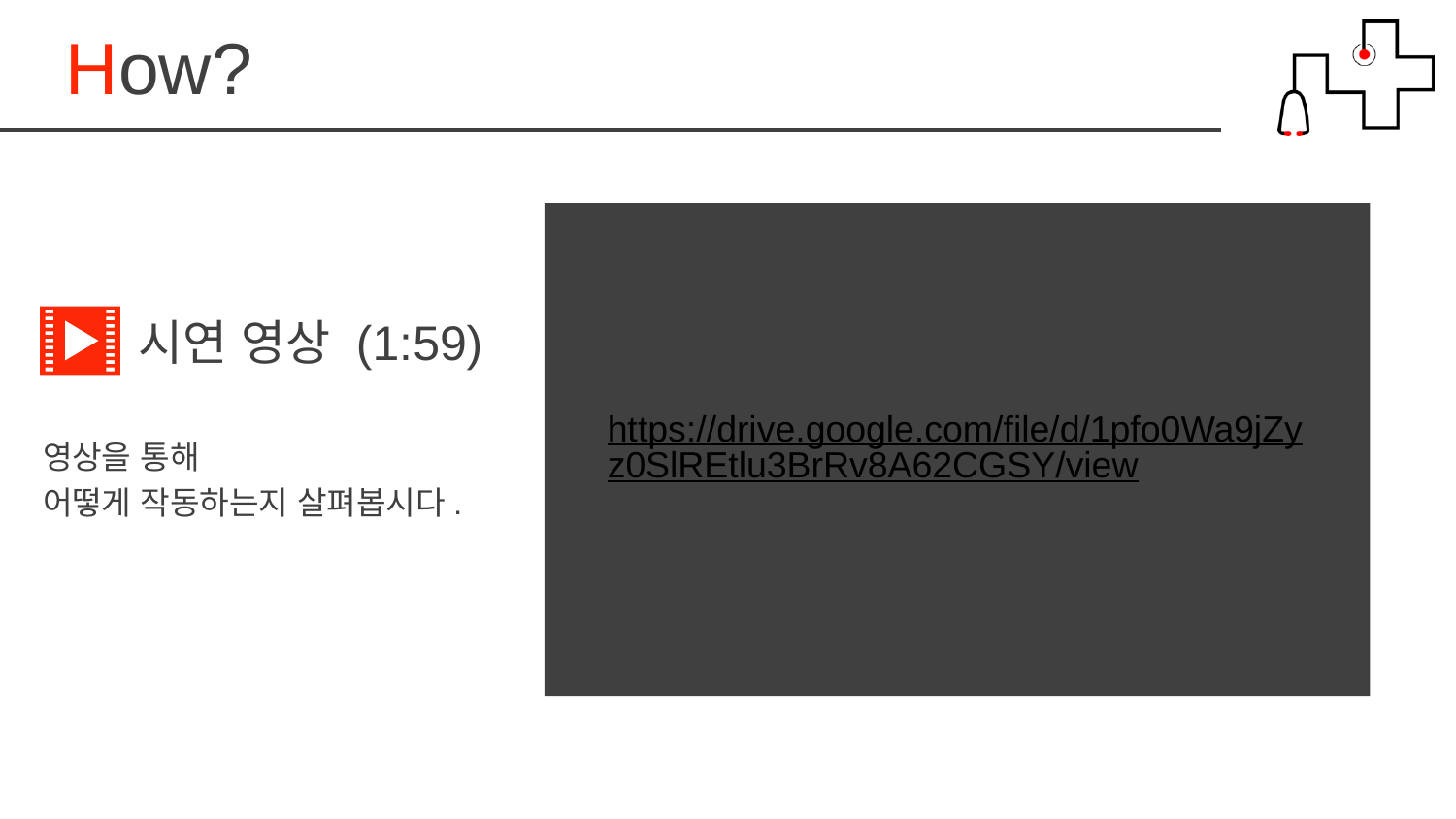

How?

시연 영상 (1:59)

https://drive.google.com/file/d/1pfo0Wa9jZyz0SlREtlu3BrRv8A62CGSY/view
영상을 통해
어떻게 작동하는지 살펴봅시다.